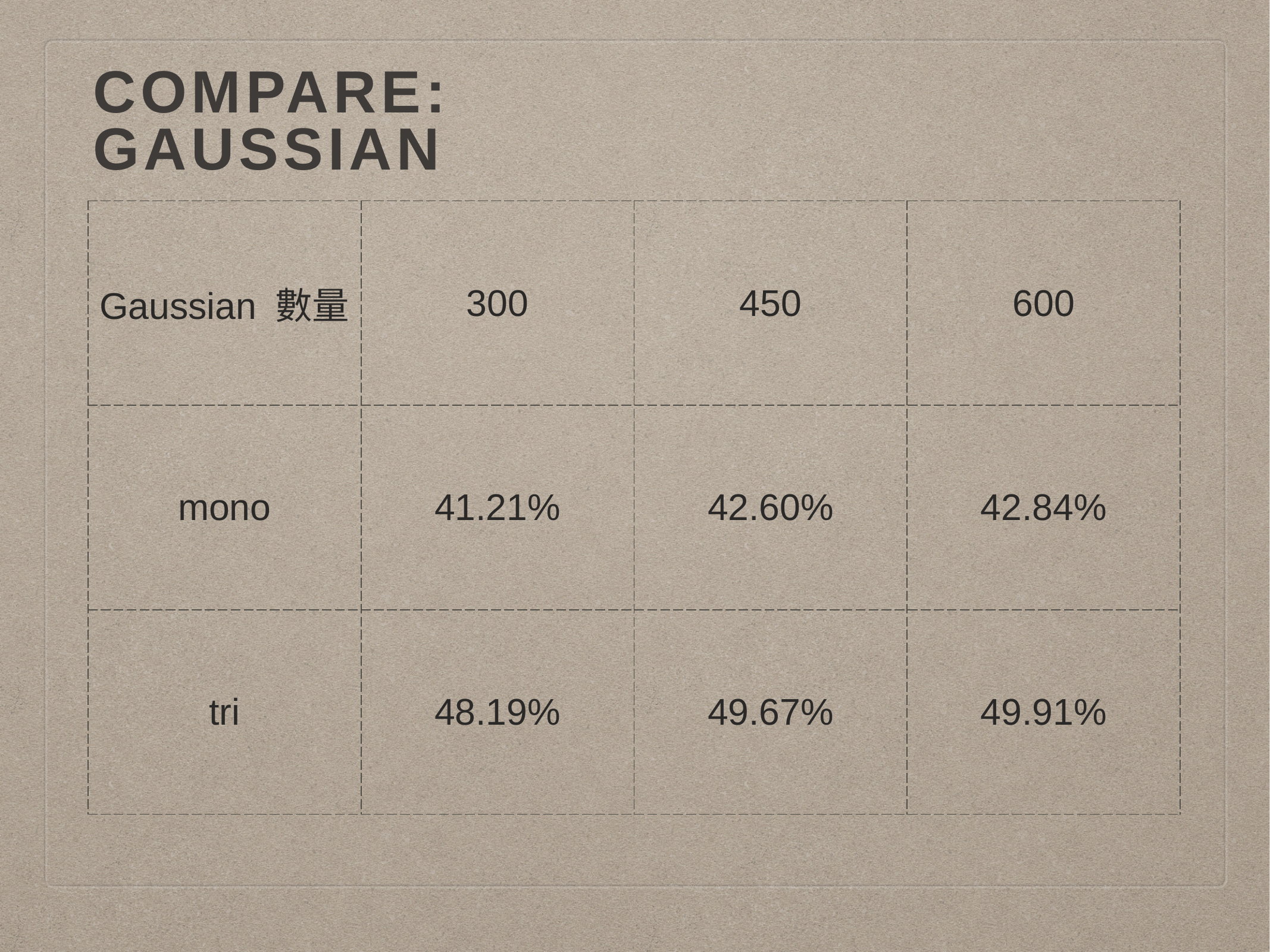

# compare:
Gaussian
| Gaussian 數量 | 300 | 450 | 600 |
| --- | --- | --- | --- |
| mono | 41.21% | 42.60% | 42.84% |
| tri | 48.19% | 49.67% | 49.91% |